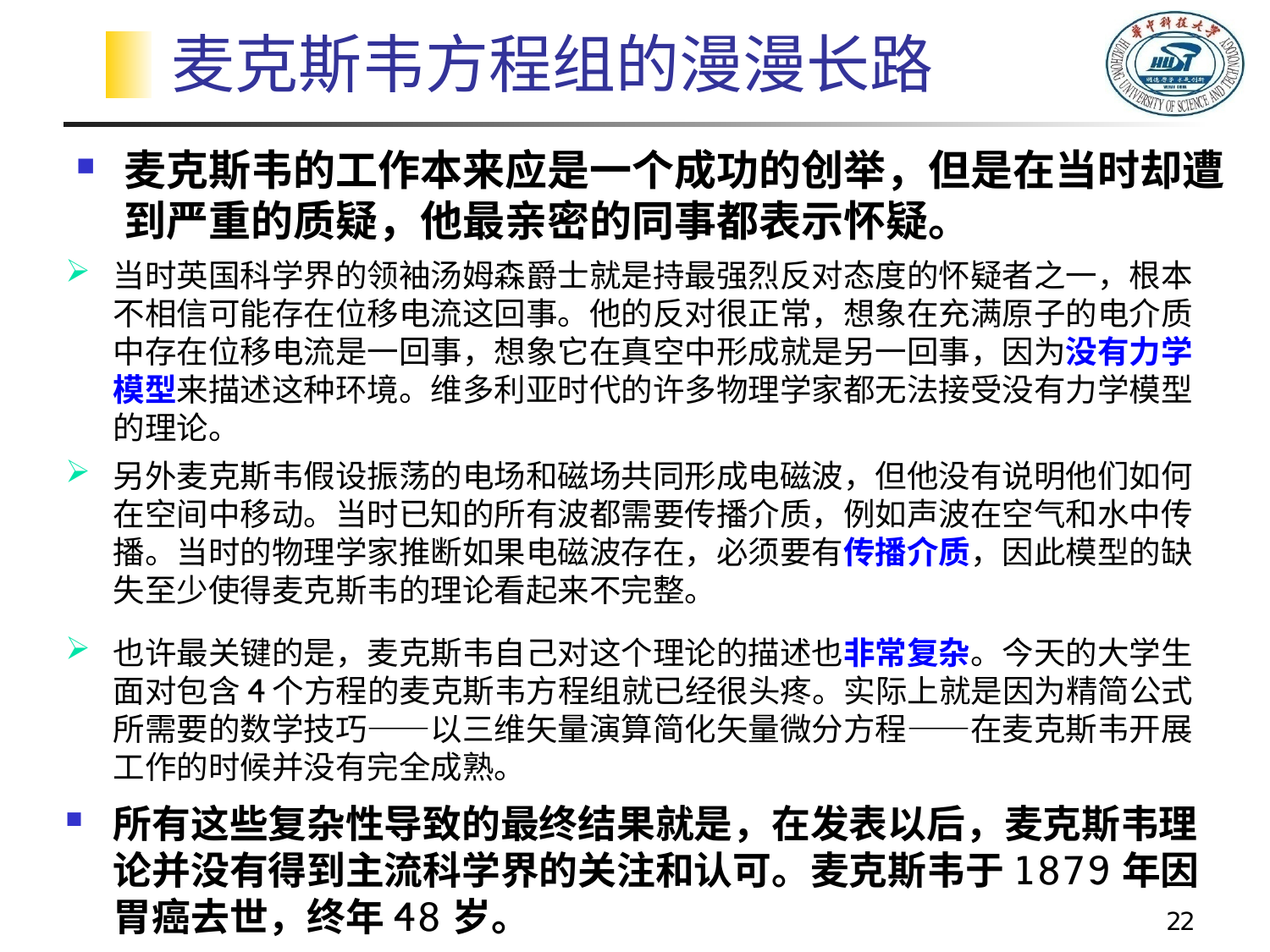

# 麦克斯韦方程组的漫漫长路
麦克斯韦的工作本来应是一个成功的创举，但是在当时却遭到严重的质疑，他最亲密的同事都表示怀疑。
当时英国科学界的领袖汤姆森爵士就是持最强烈反对态度的怀疑者之一，根本不相信可能存在位移电流这回事。他的反对很正常，想象在充满原子的电介质中存在位移电流是一回事，想象它在真空中形成就是另一回事，因为没有力学模型来描述这种环境。维多利亚时代的许多物理学家都无法接受没有力学模型的理论。
另外麦克斯韦假设振荡的电场和磁场共同形成电磁波，但他没有说明他们如何在空间中移动。当时已知的所有波都需要传播介质，例如声波在空气和水中传播。当时的物理学家推断如果电磁波存在，必须要有传播介质，因此模型的缺失至少使得麦克斯韦的理论看起来不完整。
也许最关键的是，麦克斯韦自己对这个理论的描述也非常复杂。今天的大学生面对包含4个方程的麦克斯韦方程组就已经很头疼。实际上就是因为精简公式所需要的数学技巧——以三维矢量演算简化矢量微分方程——在麦克斯韦开展工作的时候并没有完全成熟。
所有这些复杂性导致的最终结果就是，在发表以后，麦克斯韦理论并没有得到主流科学界的关注和认可。麦克斯韦于1879年因胃癌去世，终年48岁。
22